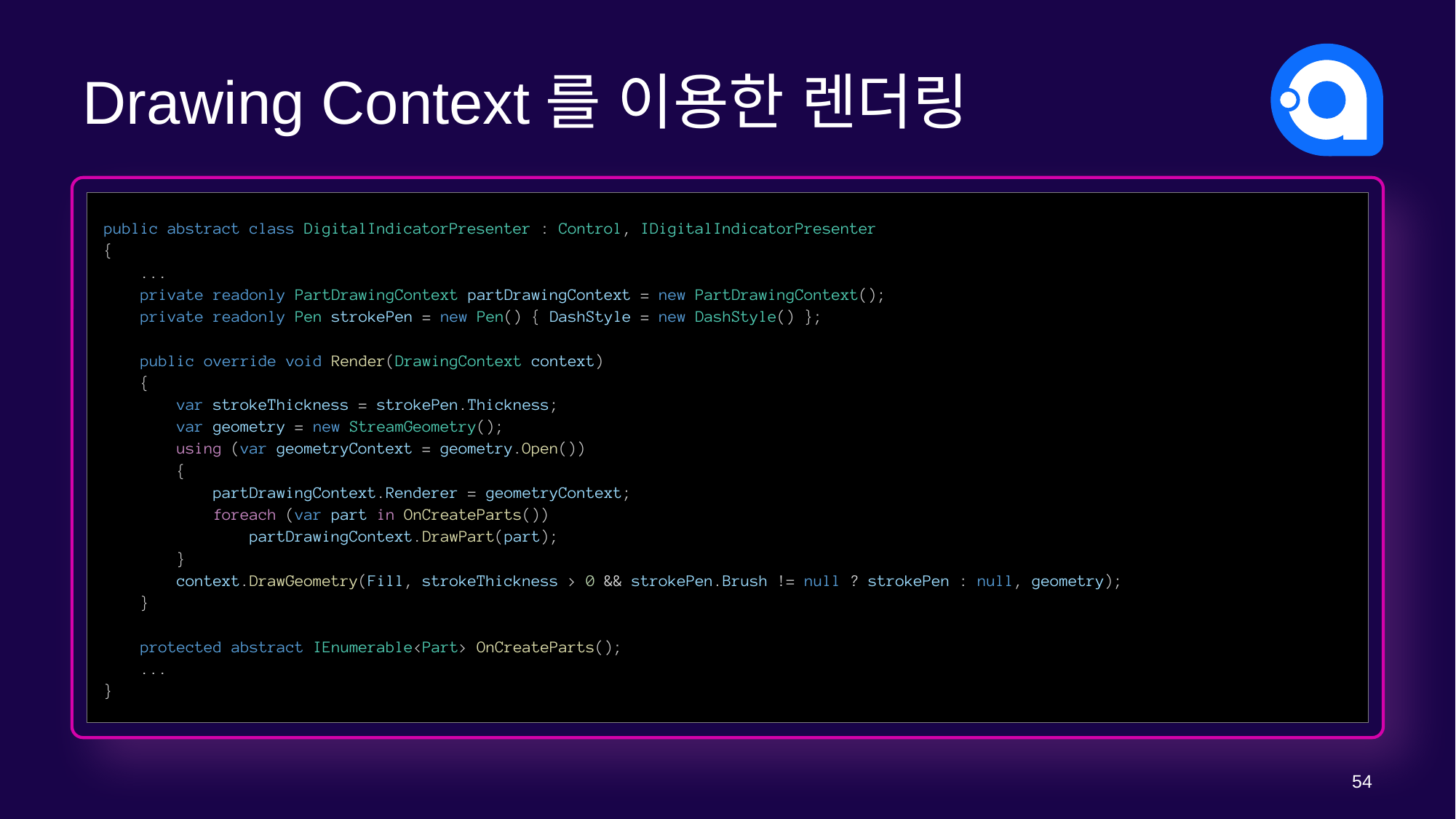

# Drawing Context를 이용한 렌더링
public abstract class DigitalIndicatorPresenter : Control, IDigitalIndicatorPresenter
{
    ...
    private readonly PartDrawingContext partDrawingContext = new PartDrawingContext();
    private readonly Pen strokePen = new Pen() { DashStyle = new DashStyle() };

    public override void Render(DrawingContext context)
    {
        var strokeThickness = strokePen.Thickness;
        var geometry = new StreamGeometry();
        using (var geometryContext = geometry.Open())
        {
            partDrawingContext.Renderer = geometryContext;
            foreach (var part in OnCreateParts())
                partDrawingContext.DrawPart(part);
        }
        context.DrawGeometry(Fill, strokeThickness > 0 && strokePen.Brush != null ? strokePen : null, geometry);
    }

    protected abstract IEnumerable<Part> OnCreateParts();
    ...
}
54